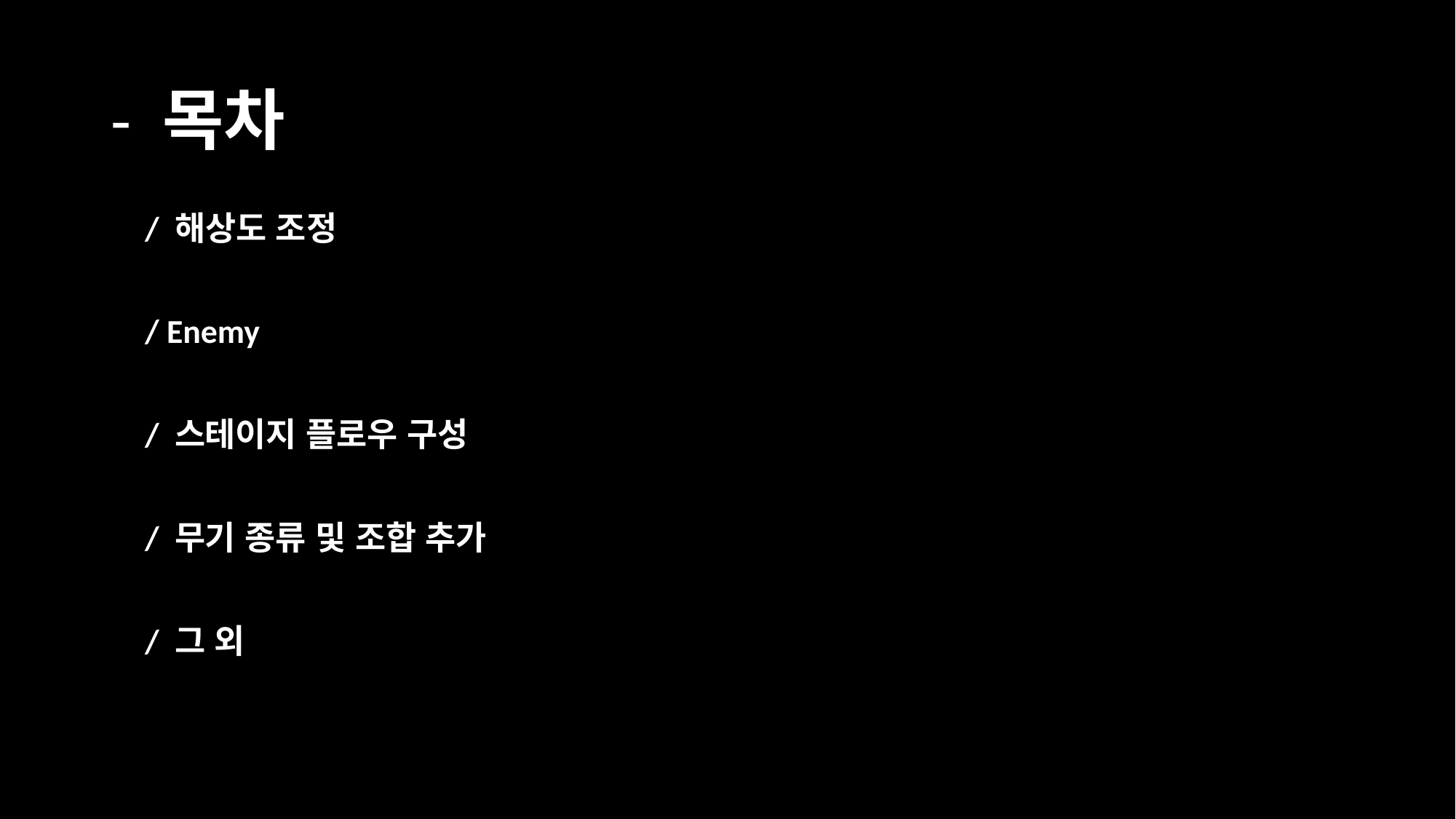

# - 목차
/ 해상도 조정
/ Enemy
/ 스테이지 플로우 구성
/ 무기 종류 및 조합 추가
/ 그 외